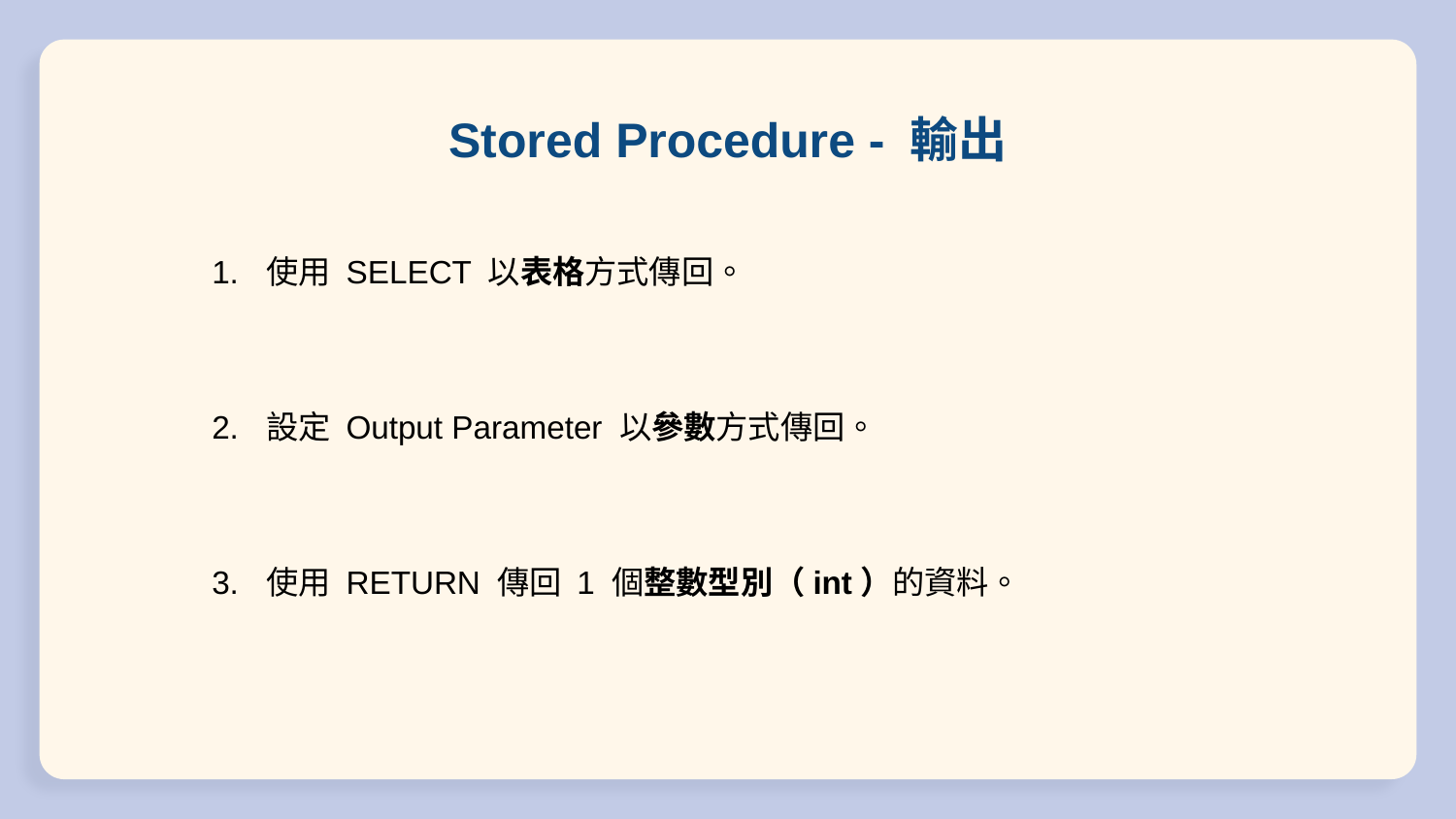

# Stored Procedure - 輸出
使用 SELECT 以表格方式傳回。

設定 Output Parameter 以參數方式傳回。

使用 RETURN 傳回 1 個整數型別（int）的資料。